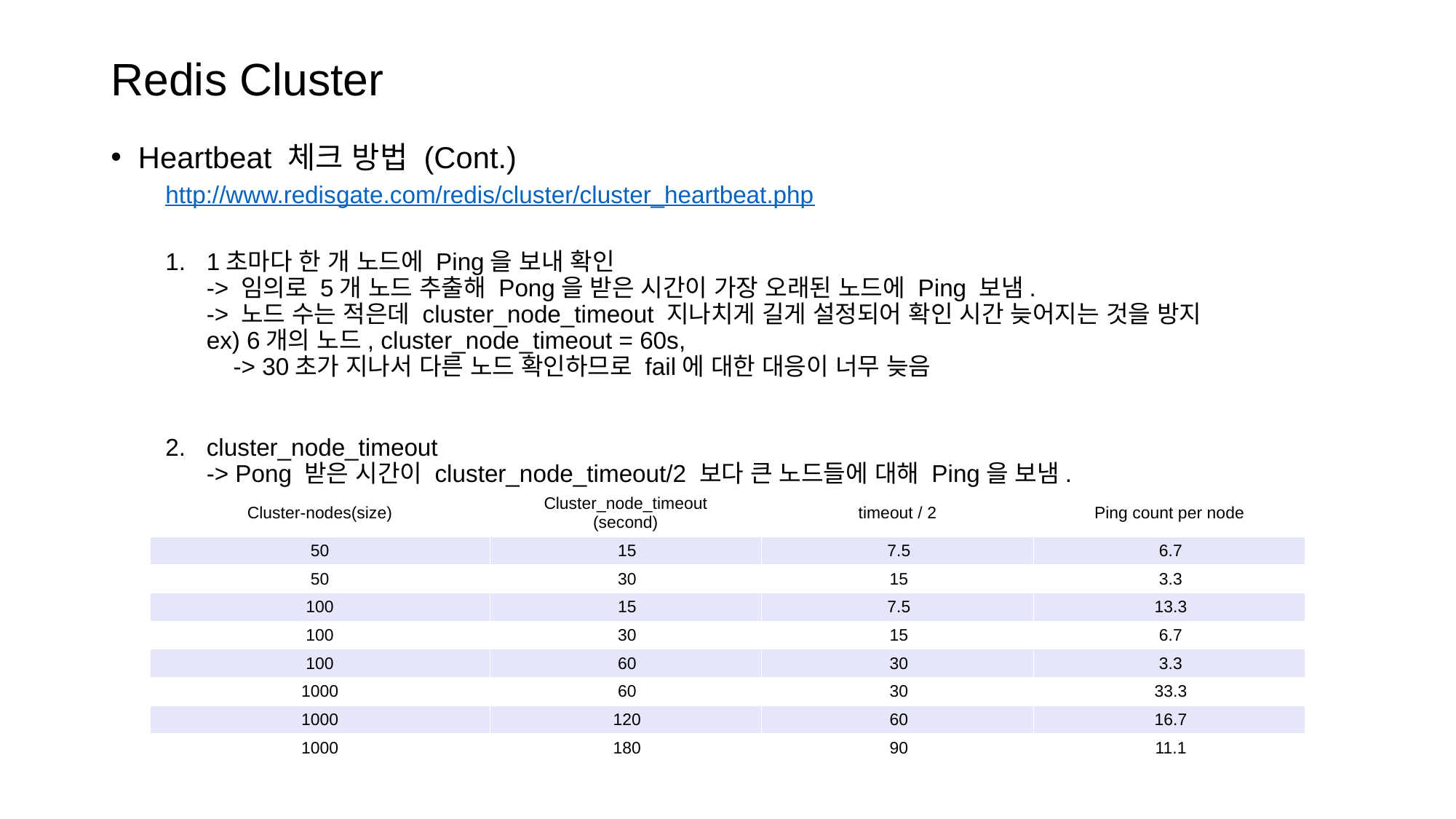

# Redis Cluster
Heartbeat 체크 방법 (Cont.)
http://www.redisgate.com/redis/cluster/cluster_heartbeat.php

1초마다 한 개 노드에 Ping을 보내 확인
-> 임의로 5개 노드 추출해 Pong을 받은 시간이 가장 오래된 노드에 Ping 보냄.
-> 노드 수는 적은데 cluster_node_timeout 지나치게 길게 설정되어 확인 시간 늦어지는 것을 방지
ex) 6개의 노드, cluster_node_timeout = 60s,
    -> 30초가 지나서 다른 노드 확인하므로 fail에 대한 대응이 너무 늦음

cluster_node_timeout
-> Pong 받은 시간이 cluster_node_timeout/2 보다 큰 노드들에 대해 Ping을 보냄.
| Cluster-nodes(size) | Cluster\_node\_timeout (second) | timeout / 2 | Ping count per node |
| --- | --- | --- | --- |
| 50 | 15 | 7.5 | 6.7 |
| 50 | 30 | 15 | 3.3 |
| 100 | 15 | 7.5 | 13.3 |
| 100 | 30 | 15 | 6.7 |
| 100 | 60 | 30 | 3.3 |
| 1000 | 60 | 30 | 33.3 |
| 1000 | 120 | 60 | 16.7 |
| 1000 | 180 | 90 | 11.1 |